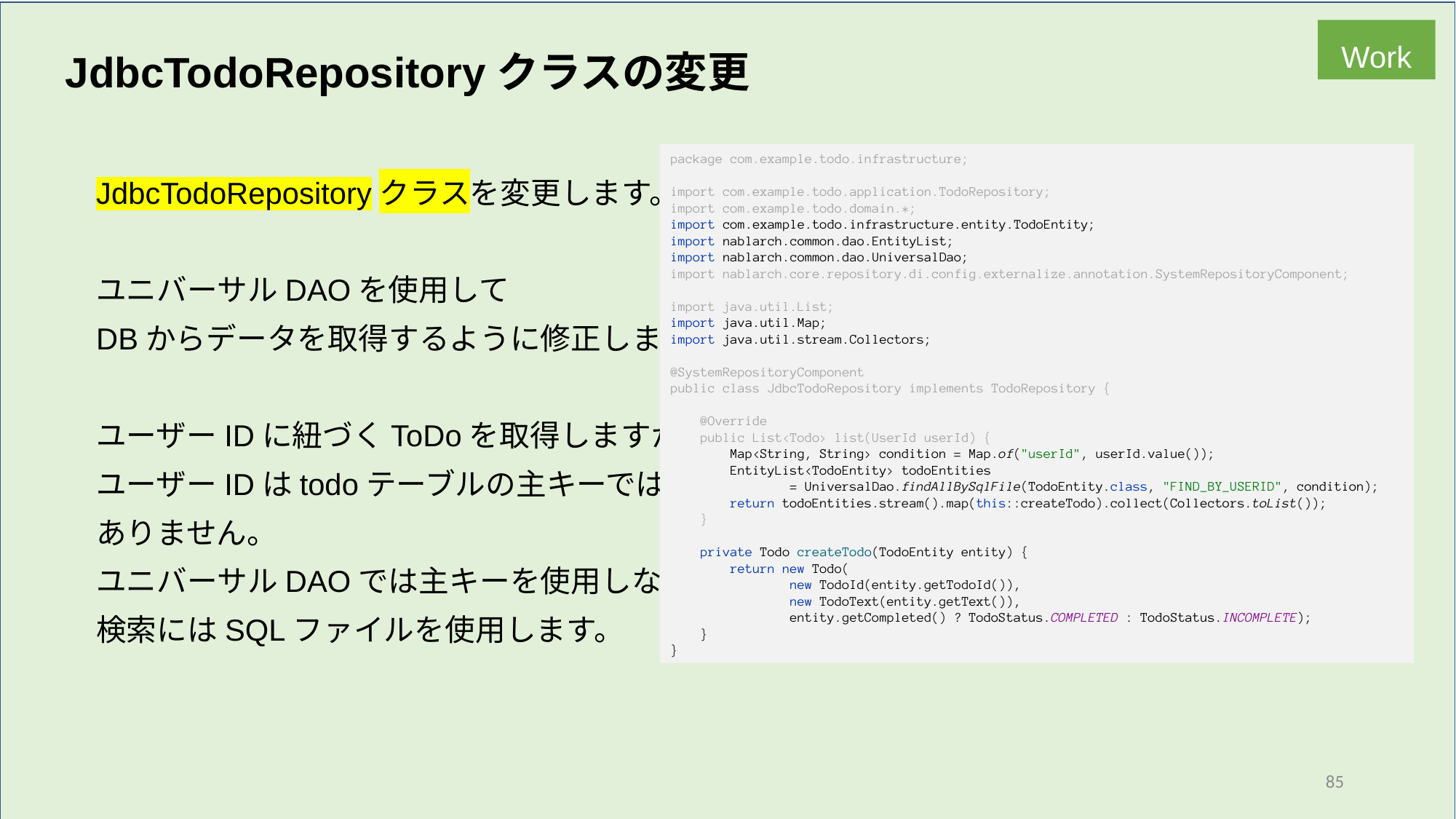

Work
JdbcTodoRepositoryクラスの変更
package com.example.todo.infrastructure;
import com.example.todo.application.TodoRepository;
import com.example.todo.domain.*;
import com.example.todo.infrastructure.entity.TodoEntity;
import nablarch.common.dao.EntityList;
import nablarch.common.dao.UniversalDao;
import nablarch.core.repository.di.config.externalize.annotation.SystemRepositoryComponent;
import java.util.List;
import java.util.Map;
import java.util.stream.Collectors;
@SystemRepositoryComponent
public class JdbcTodoRepository implements TodoRepository {
    @Override
    public List<Todo> list(UserId userId) {
        Map<String, String> condition = Map.of("userId", userId.value());
        EntityList<TodoEntity> todoEntities
                = UniversalDao.findAllBySqlFile(TodoEntity.class, "FIND_BY_USERID", condition);
        return todoEntities.stream().map(this::createTodo).collect(Collectors.toList());
    }
    private Todo createTodo(TodoEntity entity) {
        return new Todo(
                new TodoId(entity.getTodoId()),
                new TodoText(entity.getText()),
                entity.getCompleted() ? TodoStatus.COMPLETED : TodoStatus.INCOMPLETE);
    }
}
JdbcTodoRepositoryクラスを変更します。

ユニバーサルDAOを使用して
DBからデータを取得するように修正します。

ユーザーIDに紐づくToDoを取得しますが、
ユーザーIDはtodoテーブルの主キーでは
ありません。
ユニバーサルDAOでは主キーを使用しない
検索にはSQLファイルを使用します。
85